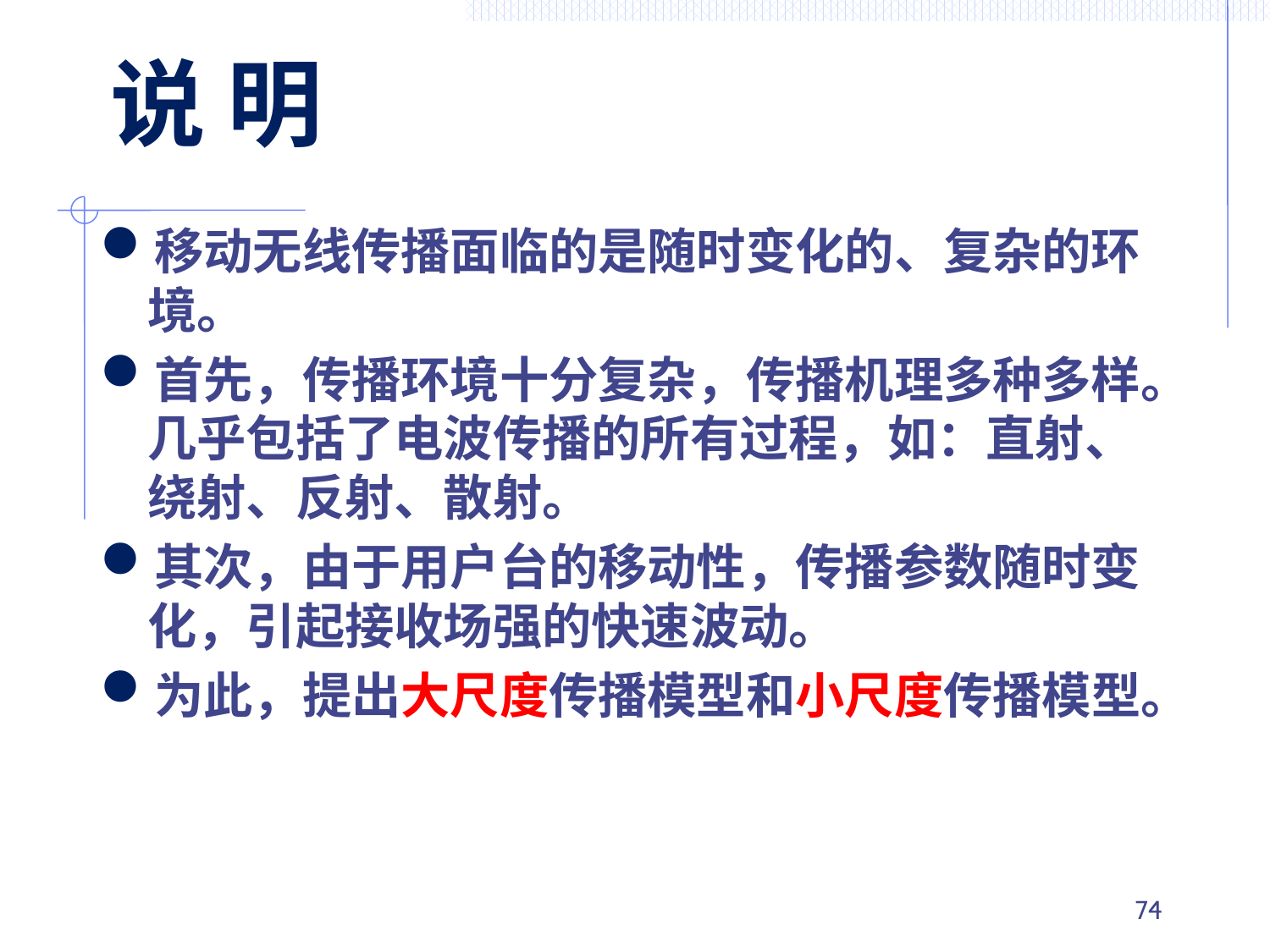

# 说 明
移动无线传播面临的是随时变化的、复杂的环境。
首先，传播环境十分复杂，传播机理多种多样。几乎包括了电波传播的所有过程，如：直射、绕射、反射、散射。
其次，由于用户台的移动性，传播参数随时变化，引起接收场强的快速波动。
为此，提出大尺度传播模型和小尺度传播模型。
74